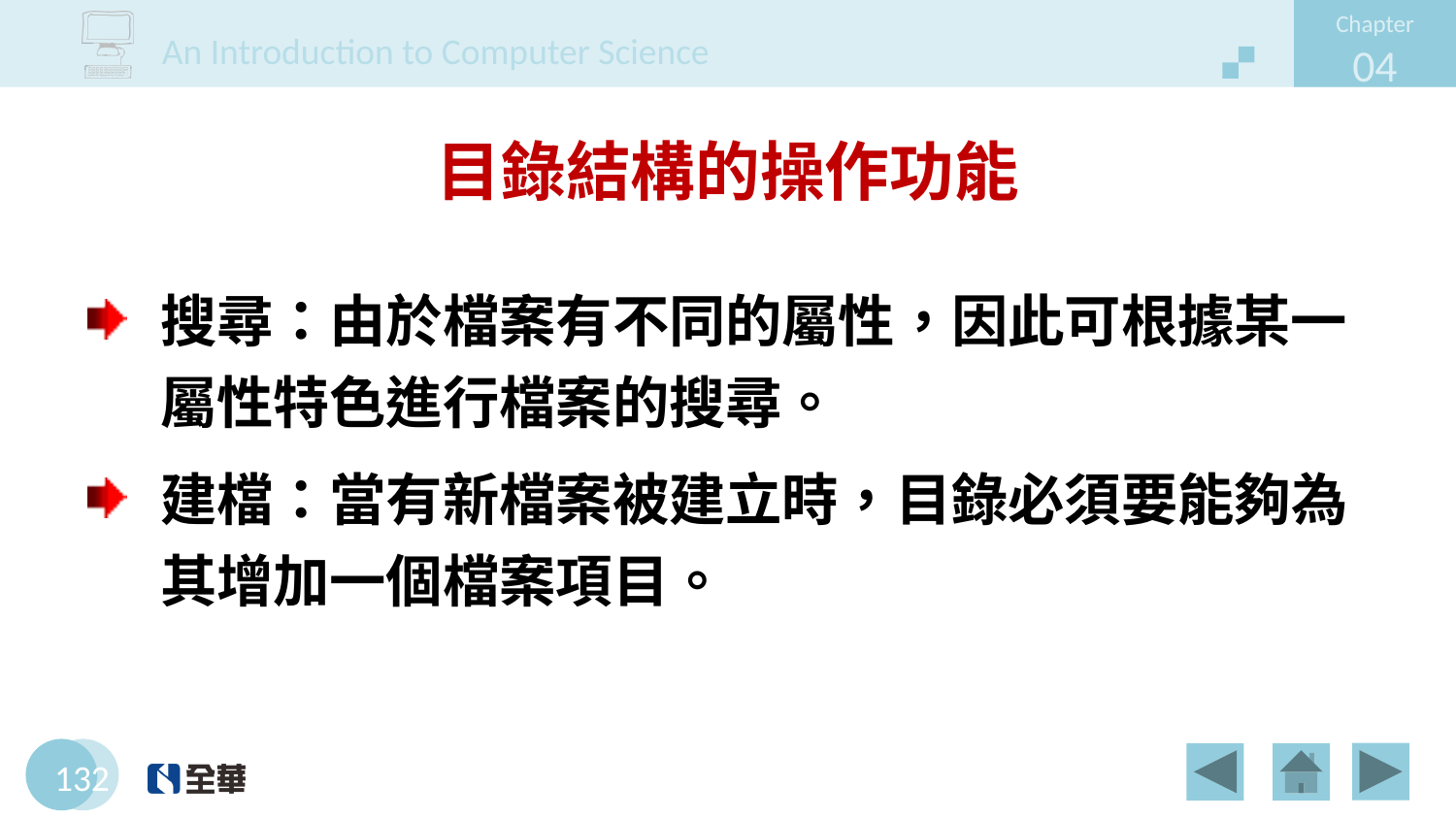

# 目錄結構的操作功能
搜尋：由於檔案有不同的屬性，因此可根據某一屬性特色進行檔案的搜尋。
建檔：當有新檔案被建立時，目錄必須要能夠為其增加一個檔案項目。